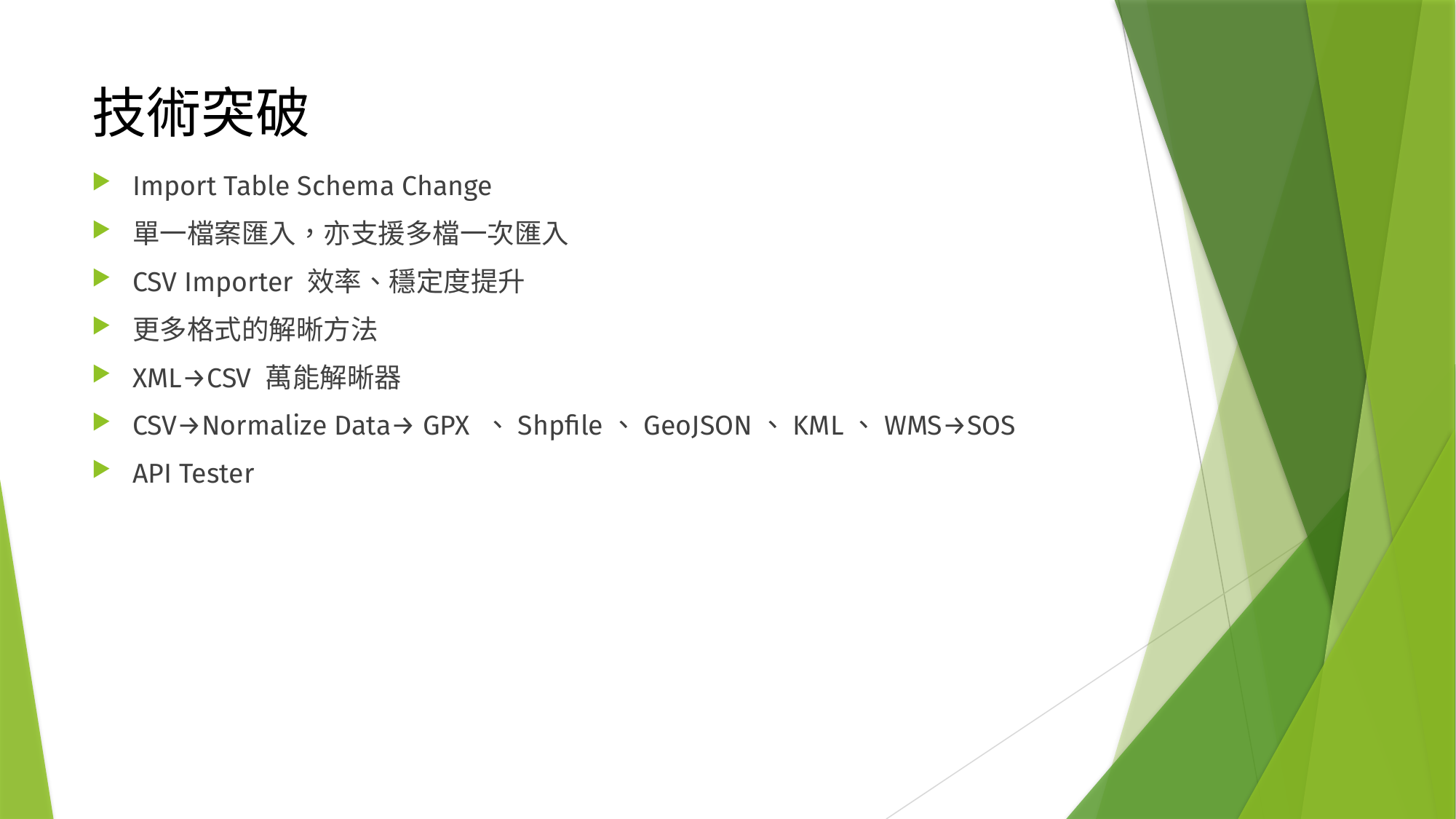

# 技術突破
Import Table Schema Change
單一檔案匯入，亦支援多檔一次匯入
CSV Importer 效率、穩定度提升
更多格式的解晰方法
XML→CSV 萬能解晰器
CSV→Normalize Data→ GPX 、Shpfile、GeoJSON、KML、WMS→SOS
API Tester